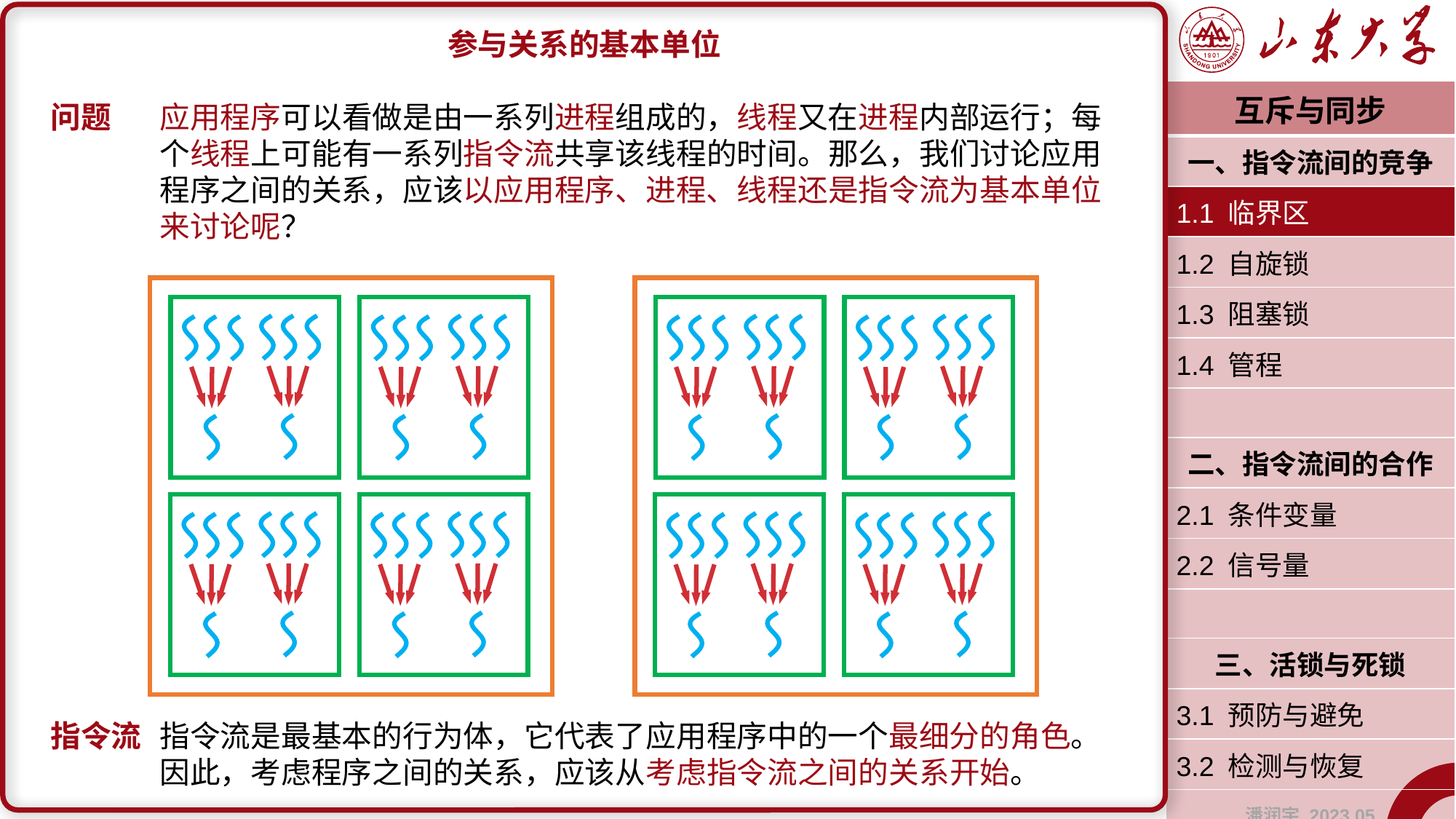

参与关系的基本单位

问题	应用程序可以看做是由一系列进程组成的，线程又在进程内部运行；每	个线程上可能有一系列指令流共享该线程的时间。那么，我们讨论应用	程序之间的关系，应该以应用程序、进程、线程还是指令流为基本单位	来讨论呢？

指令流	指令流是最基本的行为体，它代表了应用程序中的一个最细分的角色。	因此，考虑程序之间的关系，应该从考虑指令流之间的关系开始。
| 互斥与同步 |
| --- |
| 一、指令流间的竞争 |
| 1.1 临界区 |
| 1.2 自旋锁 |
| 1.3 阻塞锁 |
| 1.4 管程 |
|  |
| 二、指令流间的合作 |
| 2.1 条件变量 |
| 2.2 信号量 |
|  |
| 三、活锁与死锁 |
| 3.1 预防与避免 |
| 3.2 检测与恢复 |
| 潘润宇 2023.05 |